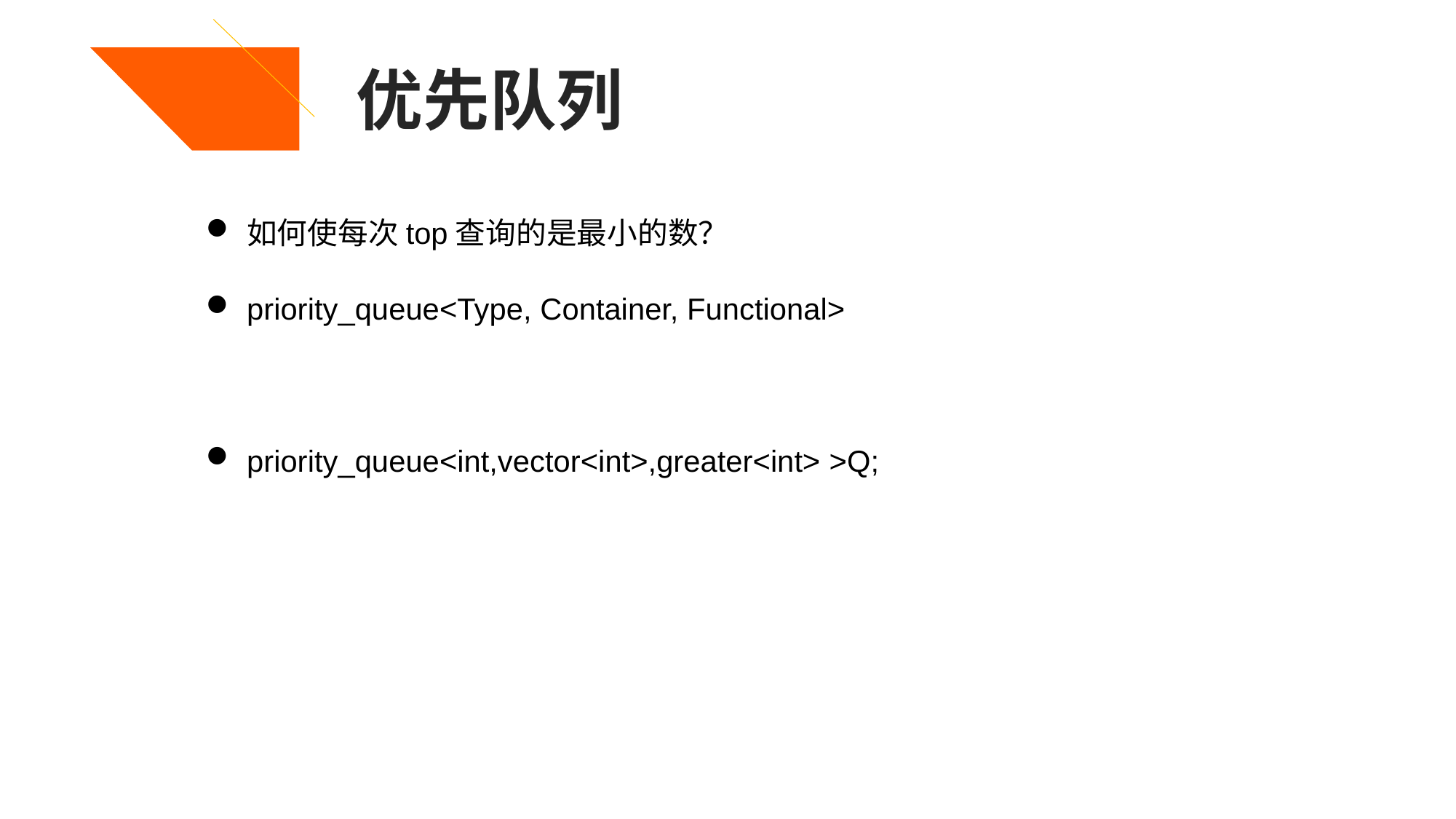

优先队列
如何使每次top查询的是最小的数？
priority_queue<Type, Container, Functional>

priority_queue<int,vector<int>,greater<int> >Q;